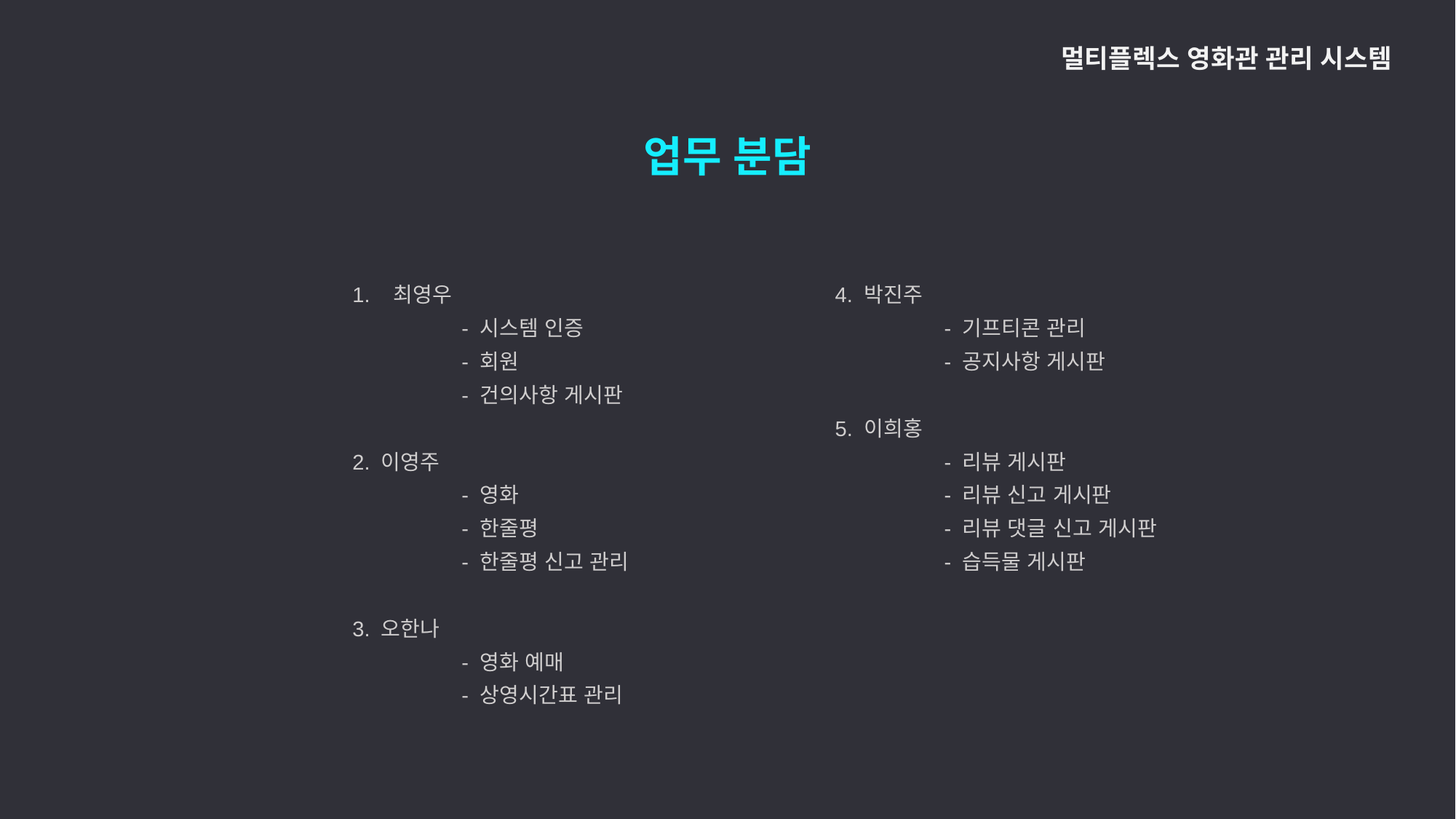

멀티플렉스 영화관 관리 시스템
업무 분담
최영우
	- 시스템 인증
	- 회원
	- 건의사항 게시판

2. 이영주
	- 영화
	- 한줄평
	- 한줄평 신고 관리

3. 오한나
	- 영화 예매
	- 상영시간표 관리
4. 박진주
	- 기프티콘 관리
	- 공지사항 게시판

5. 이희홍
	- 리뷰 게시판
	- 리뷰 신고 게시판
	- 리뷰 댓글 신고 게시판
	- 습득물 게시판